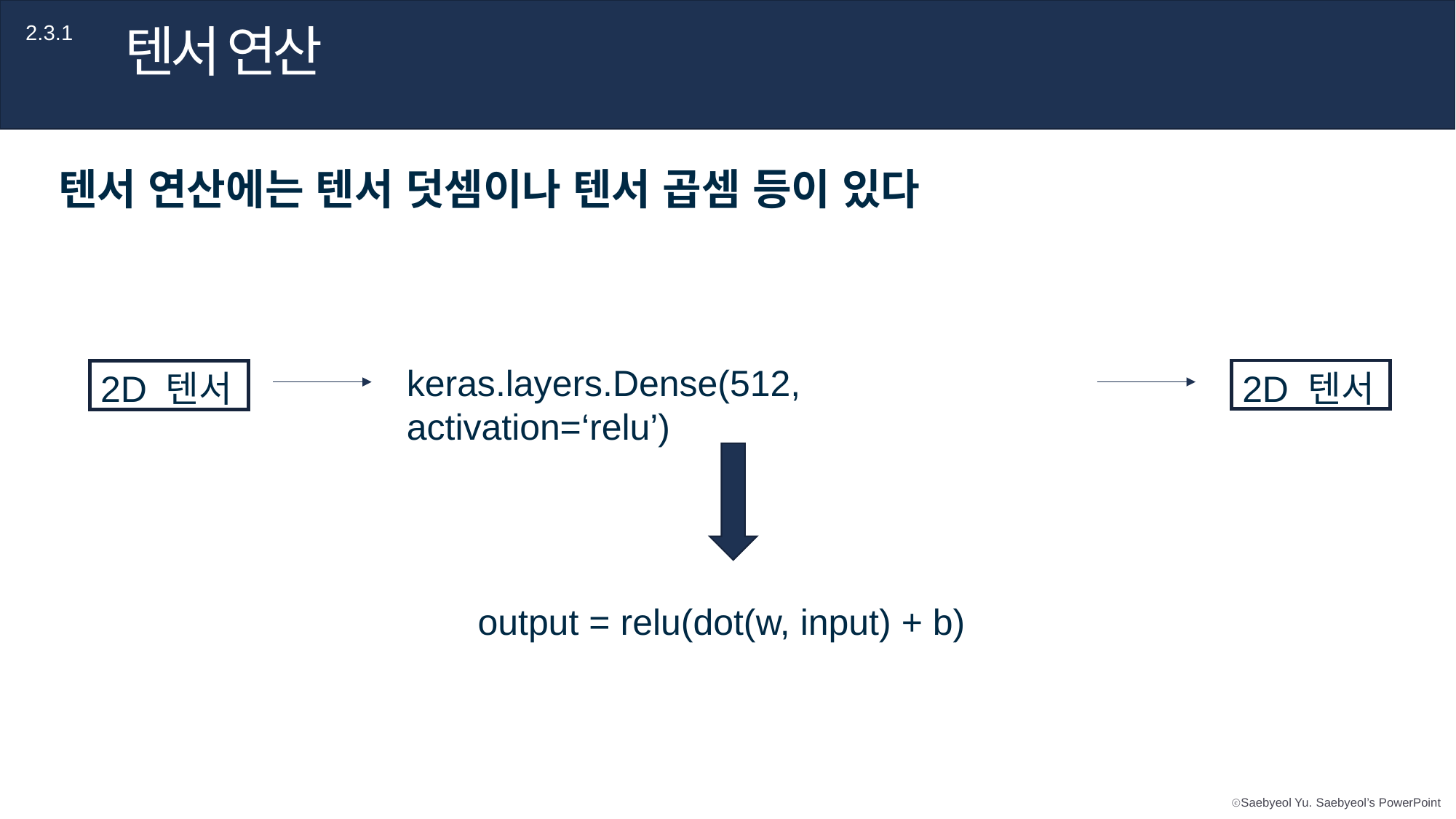

텐서 연산
2.3.1

텐서 연산에는 텐서 덧셈이나 텐서 곱셈 등이 있다
keras.layers.Dense(512, activation=‘relu’)
2D 텐서

2D 텐서

output = relu(dot(w, input) + b)